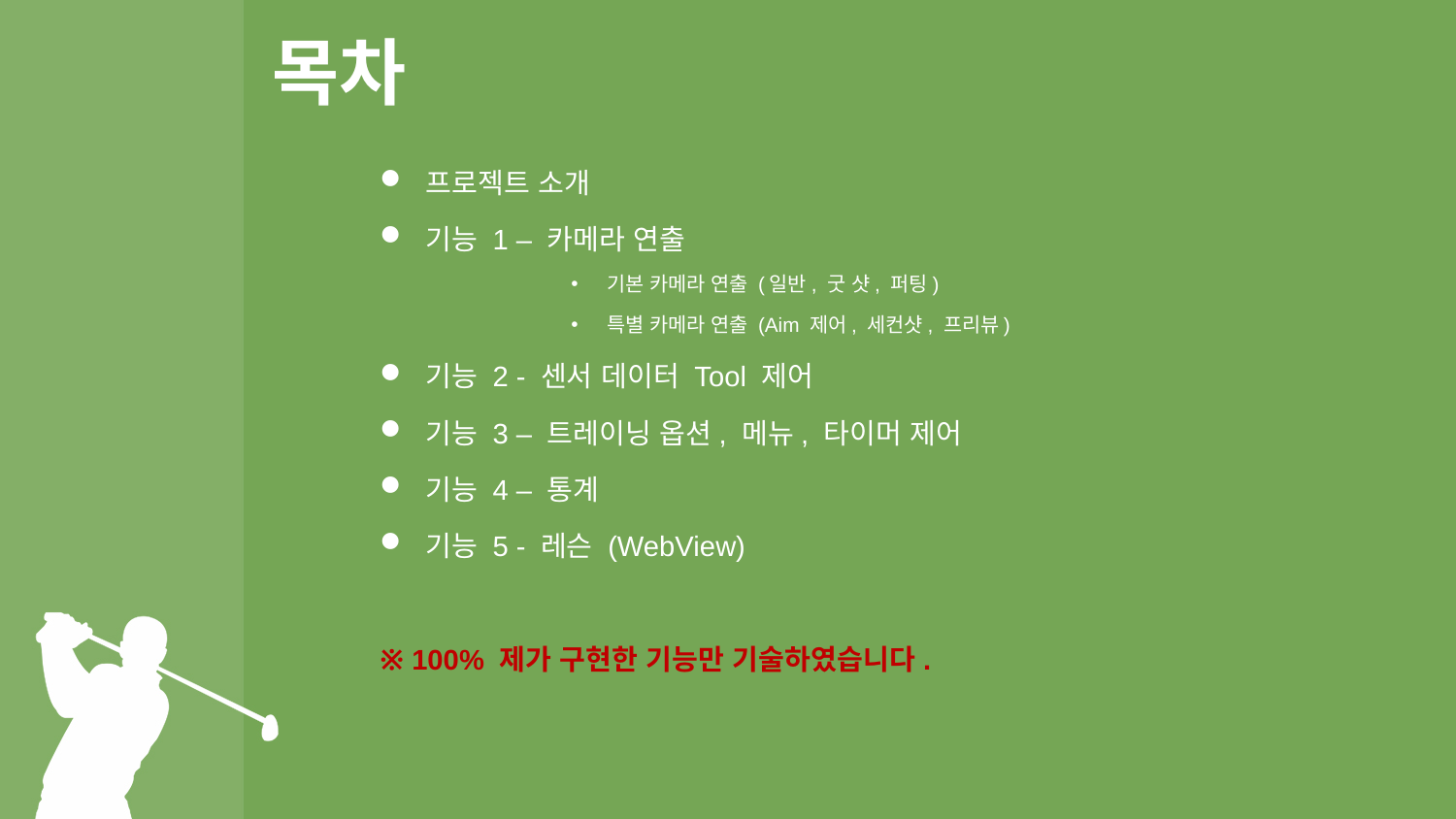

# 목차
프로젝트 소개
기능 1 – 카메라 연출
기본 카메라 연출 (일반, 굿 샷, 퍼팅)
특별 카메라 연출 (Aim 제어, 세컨샷, 프리뷰)
기능 2 - 센서 데이터 Tool 제어
기능 3 – 트레이닝 옵션, 메뉴, 타이머 제어
기능 4 – 통계
기능 5 - 레슨 (WebView)

※ 100% 제가 구현한 기능만 기술하였습니다.